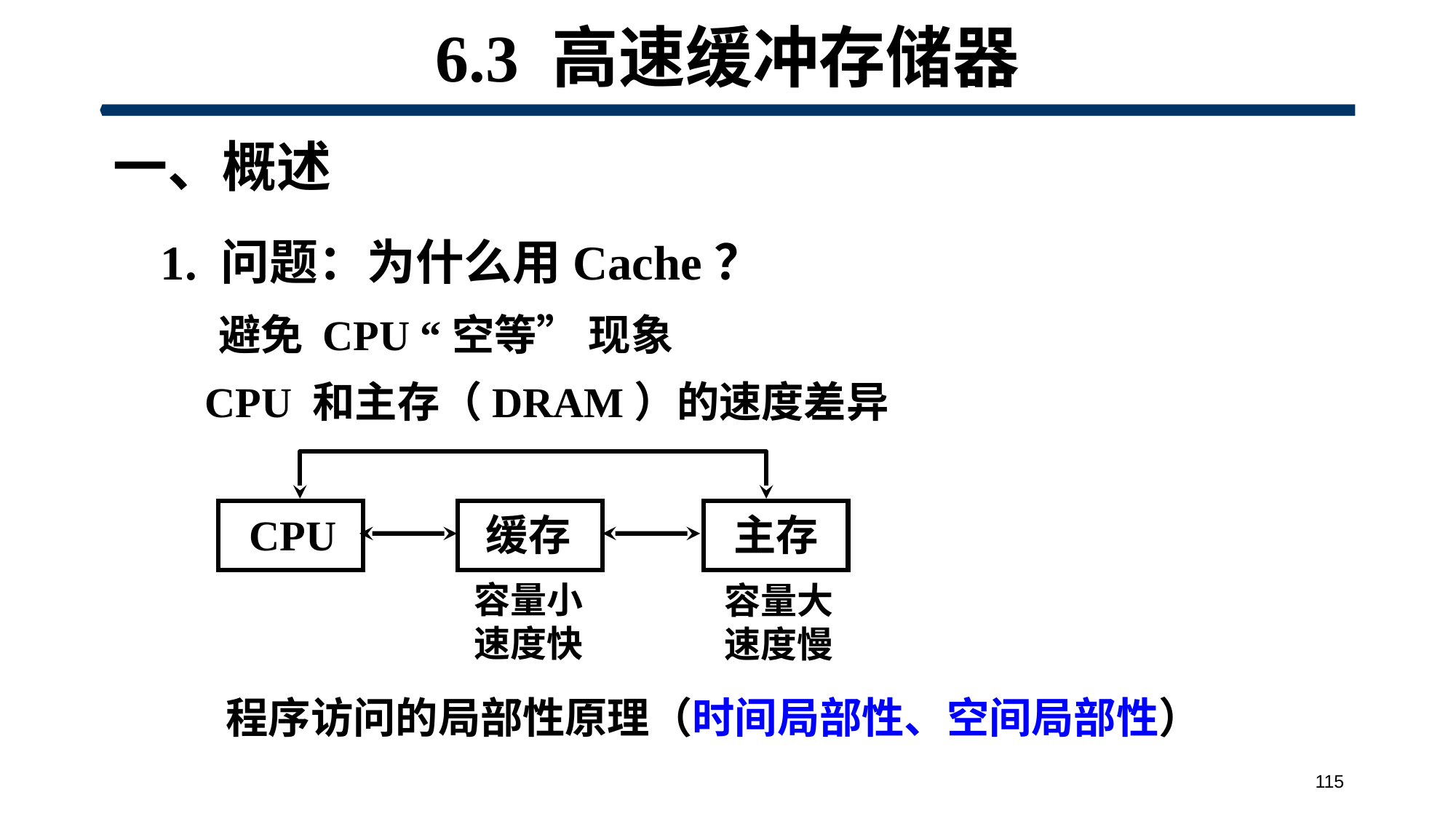

# 6.3 高速缓冲存储器
一、概述
1. 问题：为什么用Cache？
避免 CPU “空等” 现象
CPU 和主存（DRAM）的速度差异

CPU
缓存
主存

容量小
速度快
容量大
速度慢
程序访问的局部性原理（时间局部性、空间局部性）
115